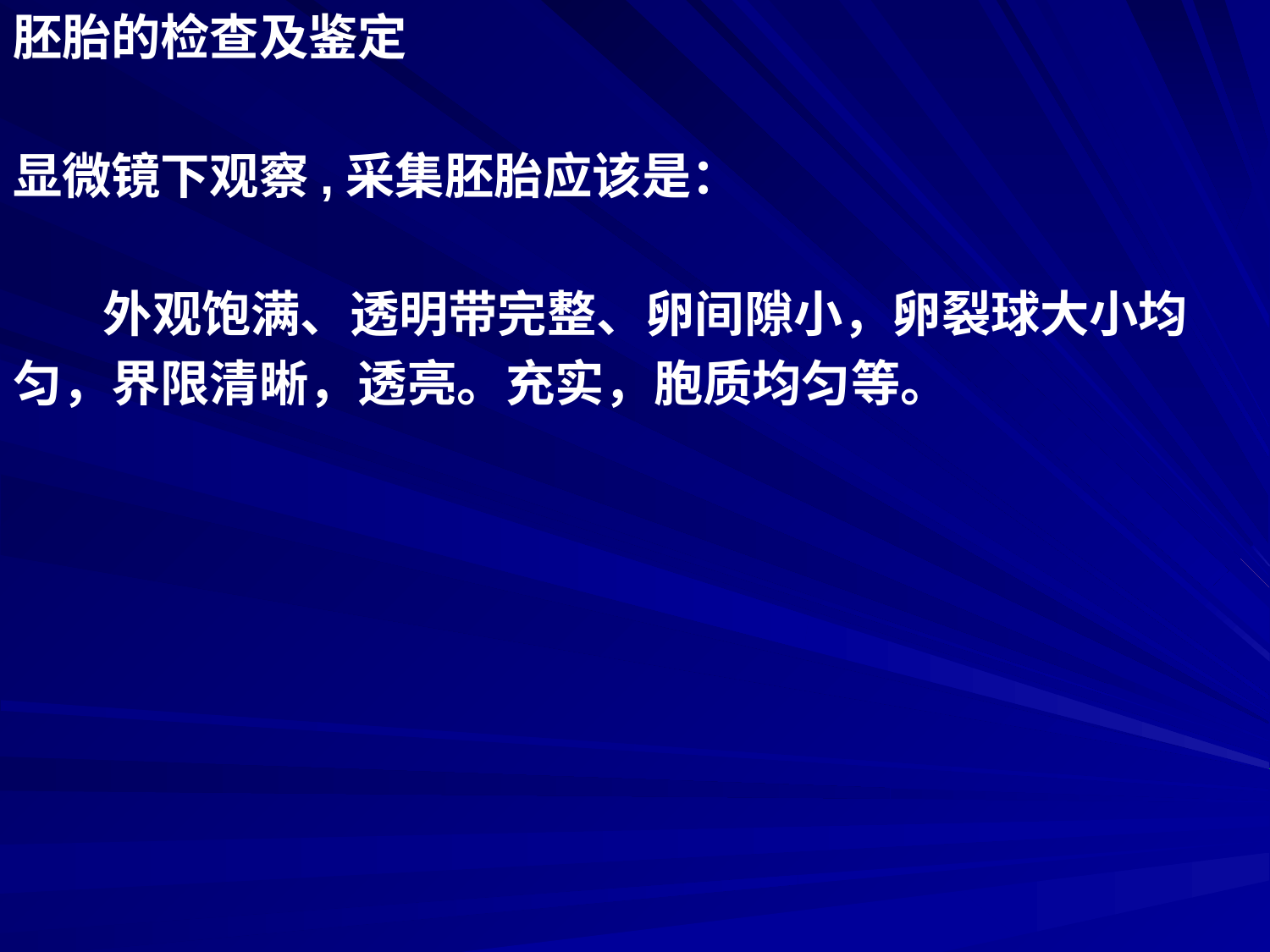

胚胎的检查及鉴定

显微镜下观察,采集胚胎应该是：

       外观饱满、透明带完整、卵间隙小，卵裂球大小均
匀，界限清晰，透亮。充实，胞质均匀等。